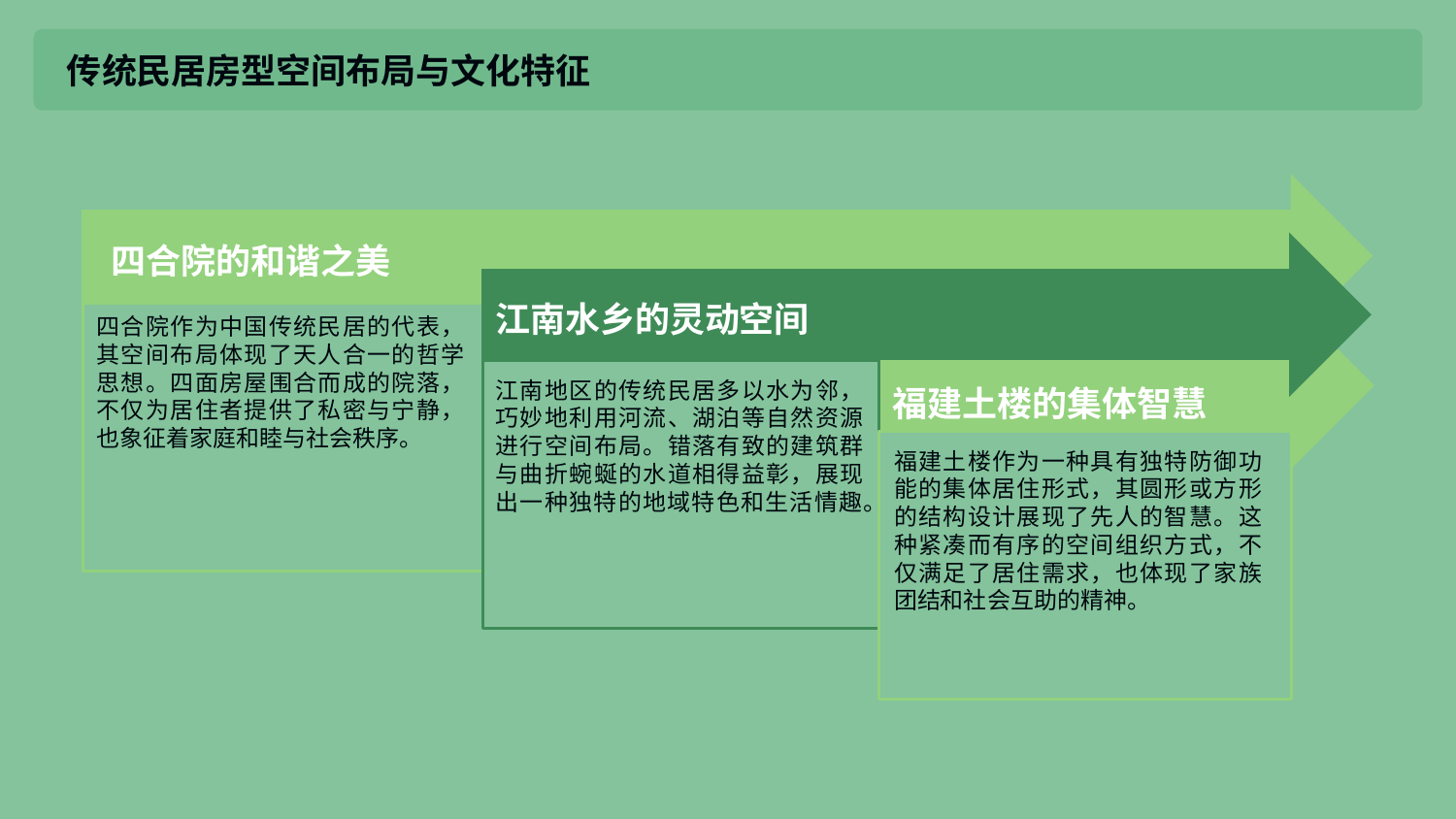

传统民居房型空间布局与文化特征

四合院的和谐之美

江南水乡的灵动空间
四合院作为中国传统民居的代表，其空间布局体现了天人合一的哲学思想。四面房屋围合而成的院落，不仅为居住者提供了私密与宁静，也象征着家庭和睦与社会秩序。

江南地区的传统民居多以水为邻，巧妙地利用河流、湖泊等自然资源进行空间布局。错落有致的建筑群与曲折蜿蜒的水道相得益彰，展现出一种独特的地域特色和生活情趣。

福建土楼的集体智慧

福建土楼作为一种具有独特防御功能的集体居住形式，其圆形或方形的结构设计展现了先人的智慧。这种紧凑而有序的空间组织方式，不仅满足了居住需求，也体现了家族团结和社会互助的精神。